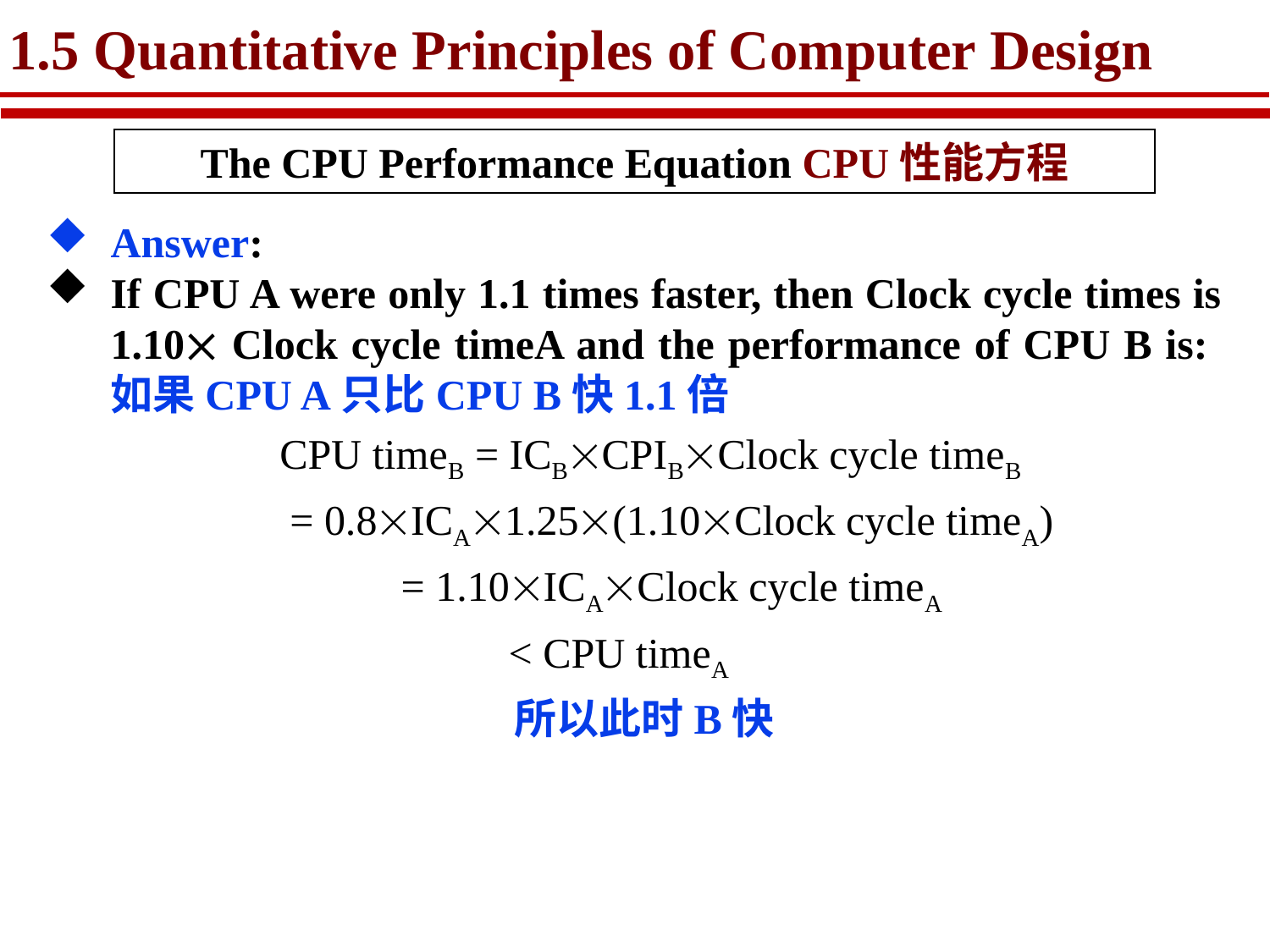

# 1.5 Quantitative Principles of Computer Design
The CPU Performance Equation CPU性能方程
Answer:
If CPU A were only 1.1 times faster, then Clock cycle times is 1.10× Clock cycle timeA and the performance of CPU B is:  如果CPU A只比CPU B快1.1倍
    CPU timeB = ICB×CPIB×Clock cycle timeB
       = 0.8×ICA×1.25×(1.10×Clock cycle timeA)
       = 1.10×ICA×Clock cycle timeA
       < CPU timeA
 所以此时B快